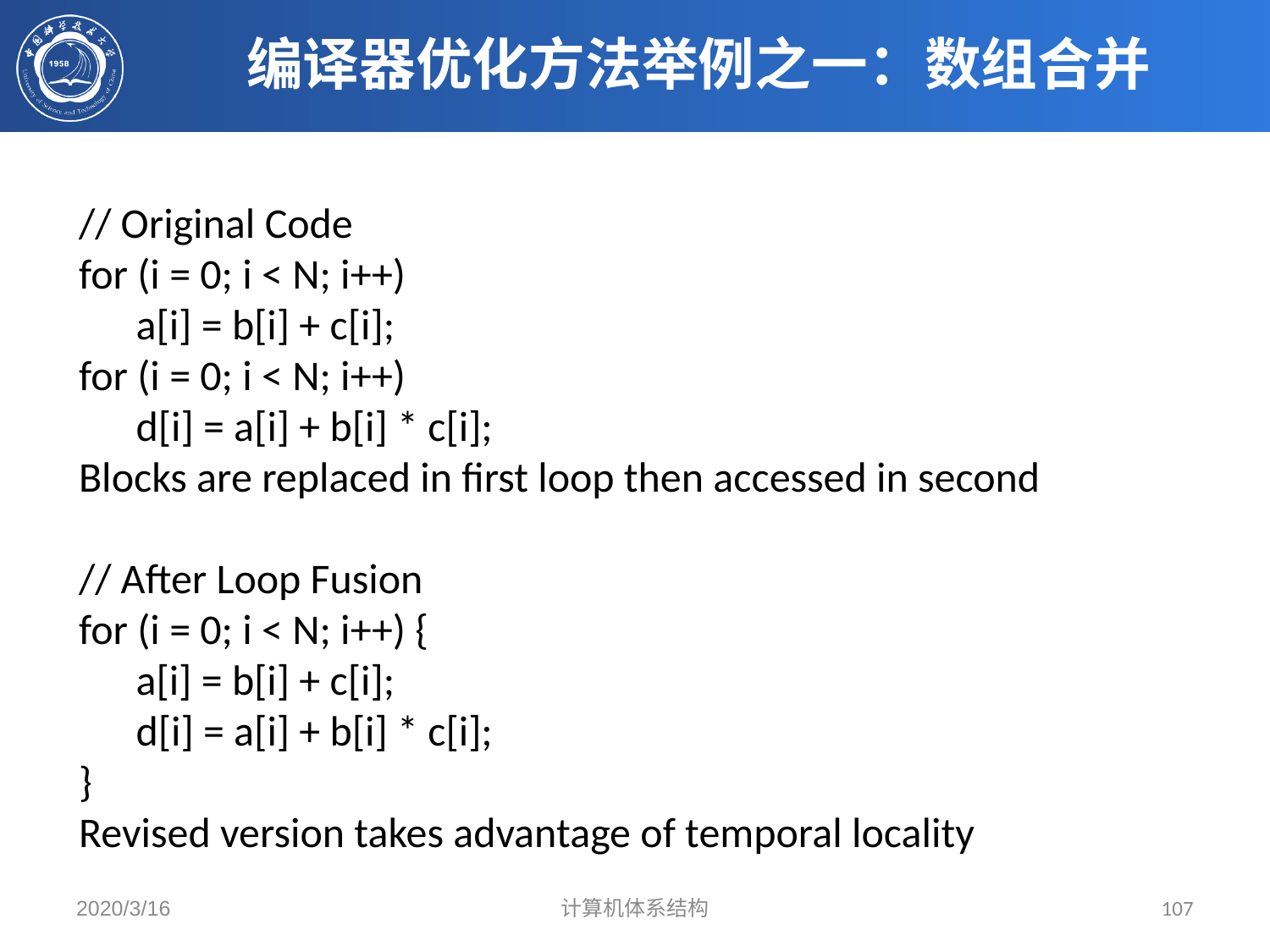

# 编译器优化方法举例之一：数组合并
// Original Code
for (i = 0; i < N; i++)
      a[i] = b[i] + c[i];
for (i = 0; i < N; i++)
      d[i] = a[i] + b[i] * c[i];
Blocks are replaced in first loop then accessed in second

// After Loop Fusion
for (i = 0; i < N; i++) {
      a[i] = b[i] + c[i];
      d[i] = a[i] + b[i] * c[i];
}
Revised version takes advantage of temporal locality
2020/3/16
计算机体系结构
107